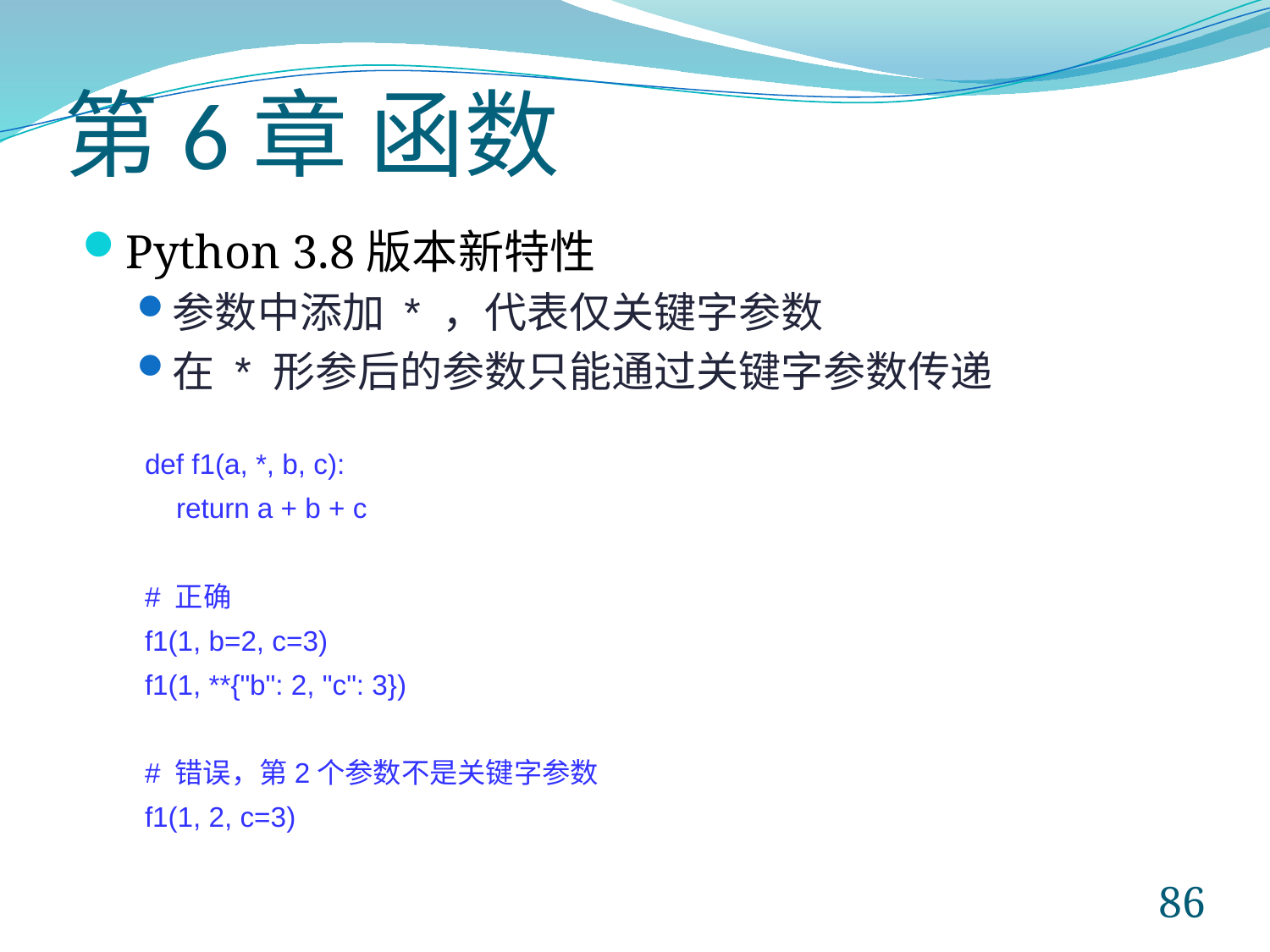

# 第6章 函数
Python 3.8版本新特性
参数中添加 * ，代表仅关键字参数
在 * 形参后的参数只能通过关键字参数传递

def f1(a, *, b, c):
    return a + b + c

# 正确
f1(1, b=2, c=3)
f1(1, **{"b": 2, "c": 3})

# 错误，第2个参数不是关键字参数
f1(1, 2, c=3)
86